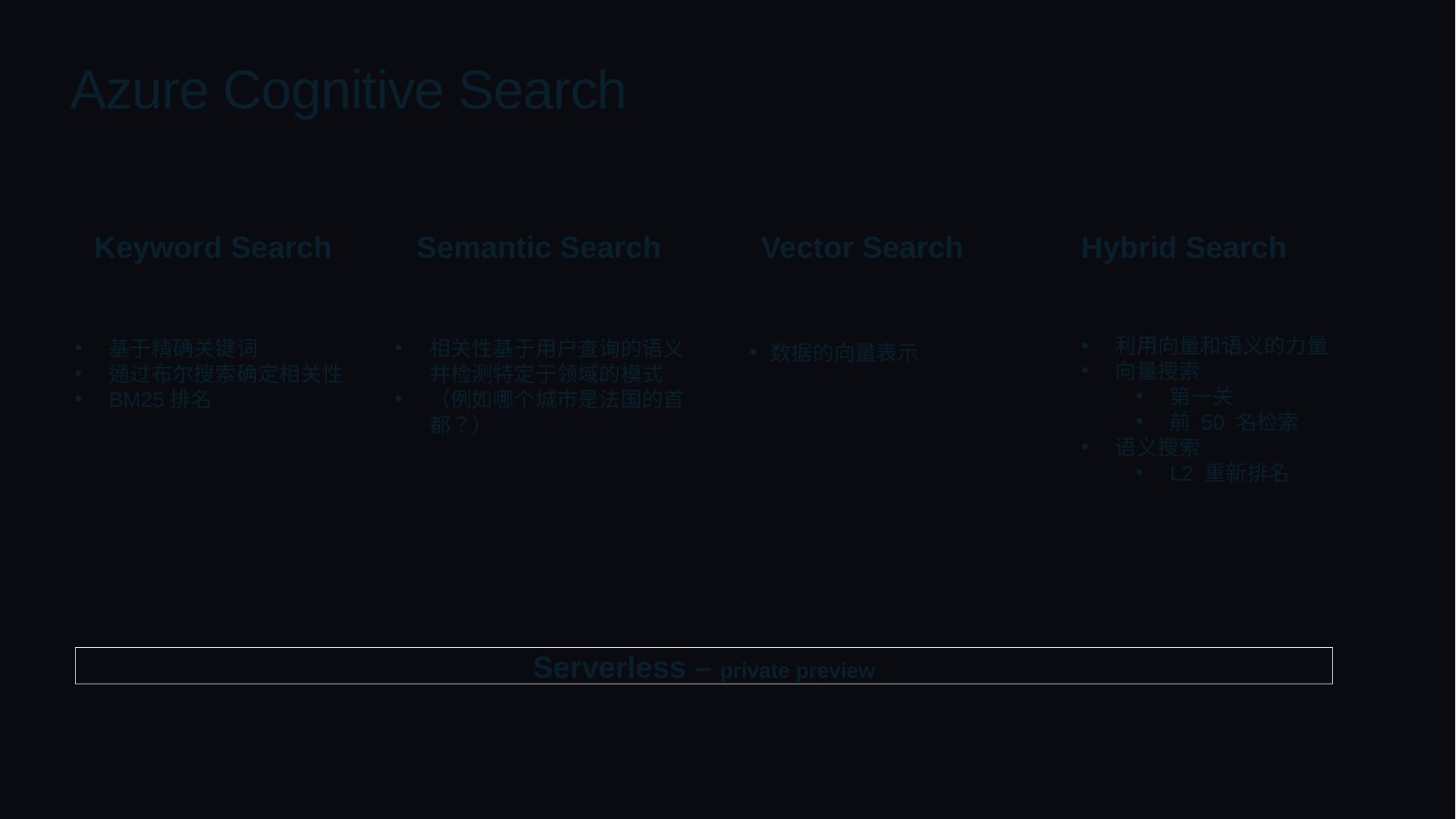

# Azure Cognitive Search
Keyword Search

Semantic Search
Vector Search
Hybrid Search
利用向量和语义的力量
向量搜索
第一关
前 50 名检索
语义搜索
L2 重新排名
基于精确关键词
通过布尔搜索确定相关性
BM25排名

相关性基于用户查询的语义并检测特定于领域的模式
（例如哪个城市是法国的首都？）
数据的向量表示
Serverless – private preview